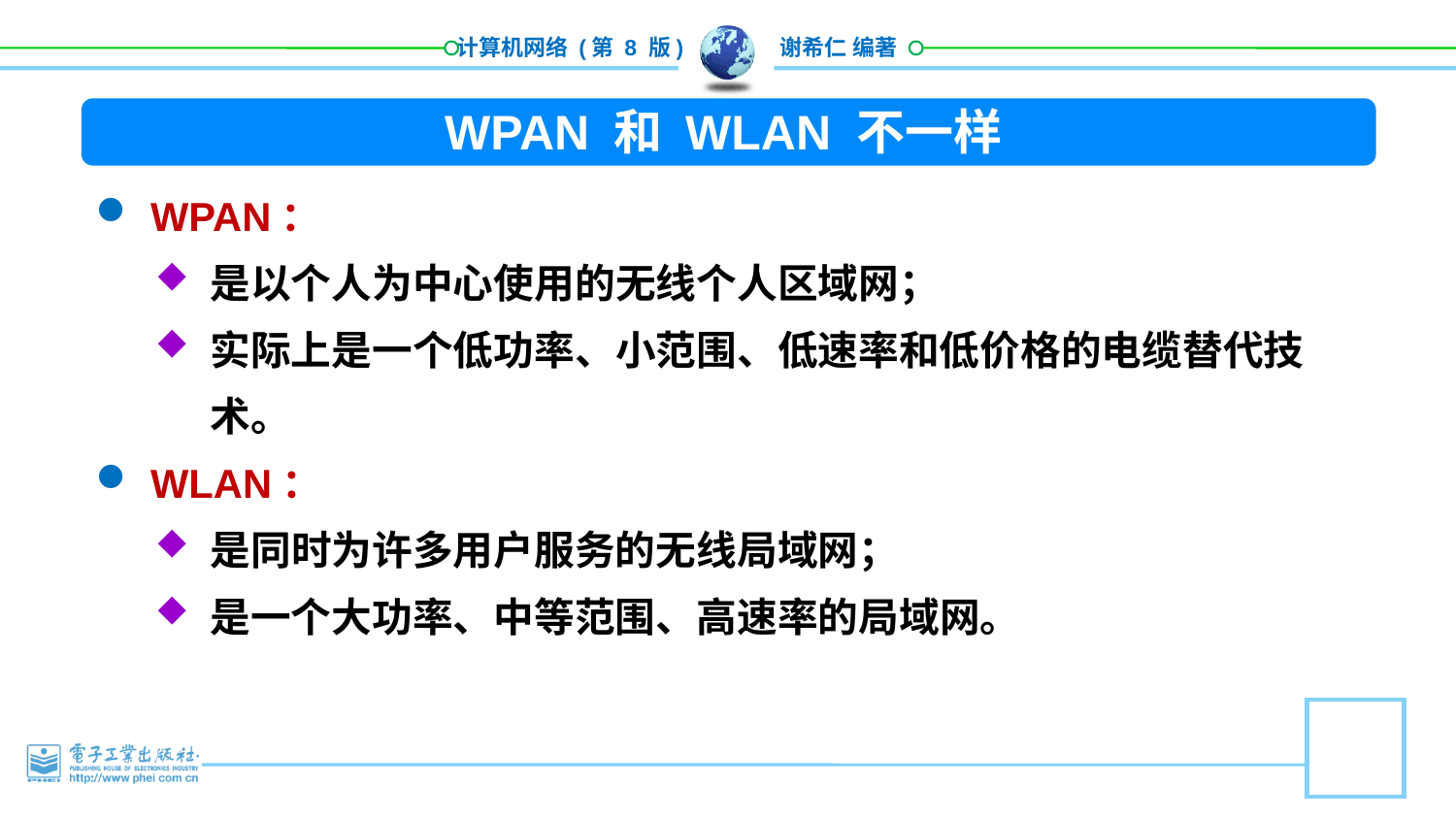

WPAN 和 WLAN 不一样

WPAN：
是以个人为中心使用的无线个人区域网；
实际上是一个低功率、小范围、低速率和低价格的电缆替代技术。
WLAN：
是同时为许多用户服务的无线局域网；
是一个大功率、中等范围、高速率的局域网。